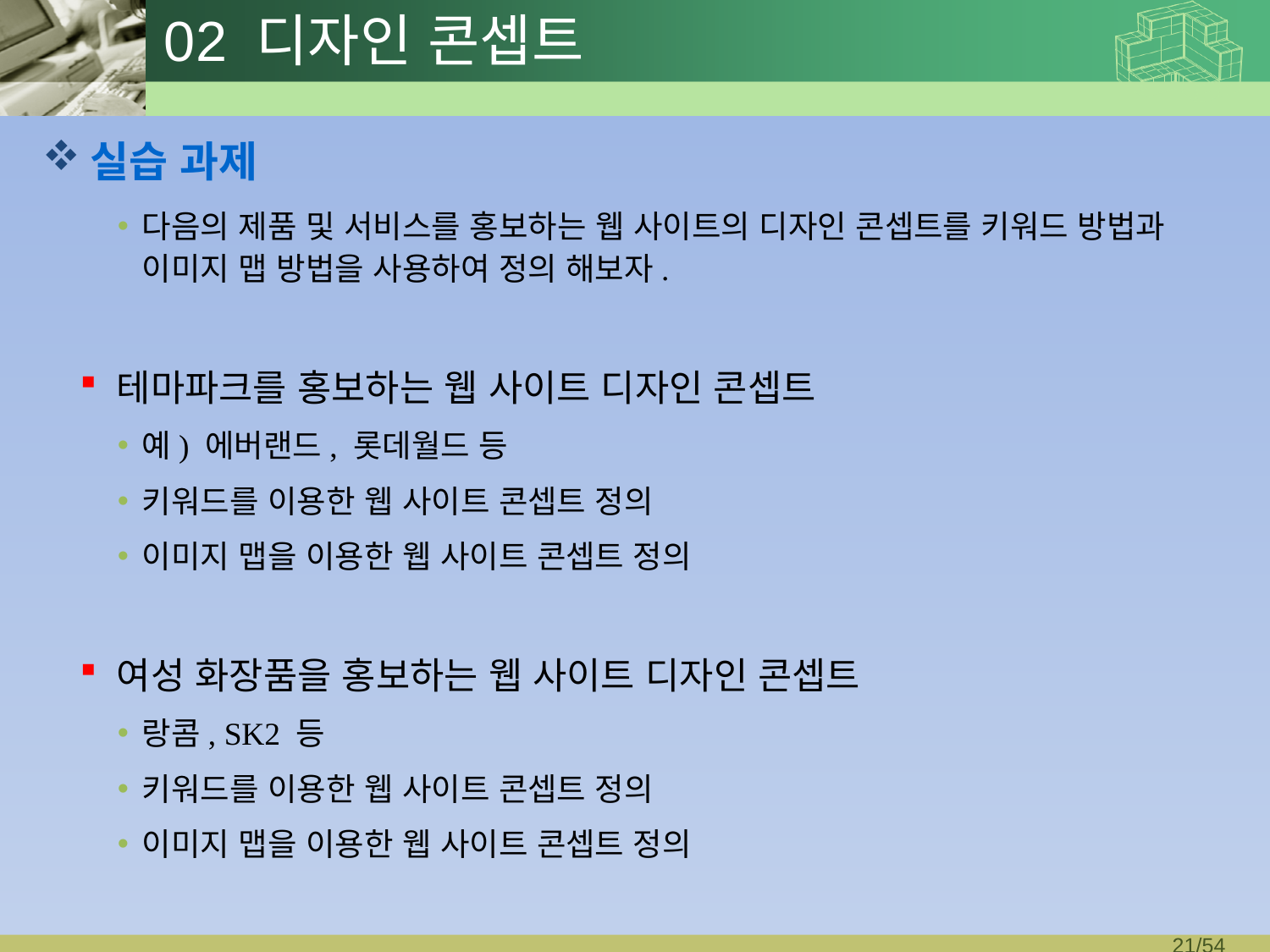

# 02 디자인 콘셉트
실습 과제
다음의 제품 및 서비스를 홍보하는 웹 사이트의 디자인 콘셉트를 키워드 방법과 이미지 맵 방법을 사용하여 정의 해보자.

테마파크를 홍보하는 웹 사이트 디자인 콘셉트
예) 에버랜드, 롯데월드 등
키워드를 이용한 웹 사이트 콘셉트 정의
이미지 맵을 이용한 웹 사이트 콘셉트 정의

여성 화장품을 홍보하는 웹 사이트 디자인 콘셉트
랑콤, SK2 등
키워드를 이용한 웹 사이트 콘셉트 정의
이미지 맵을 이용한 웹 사이트 콘셉트 정의